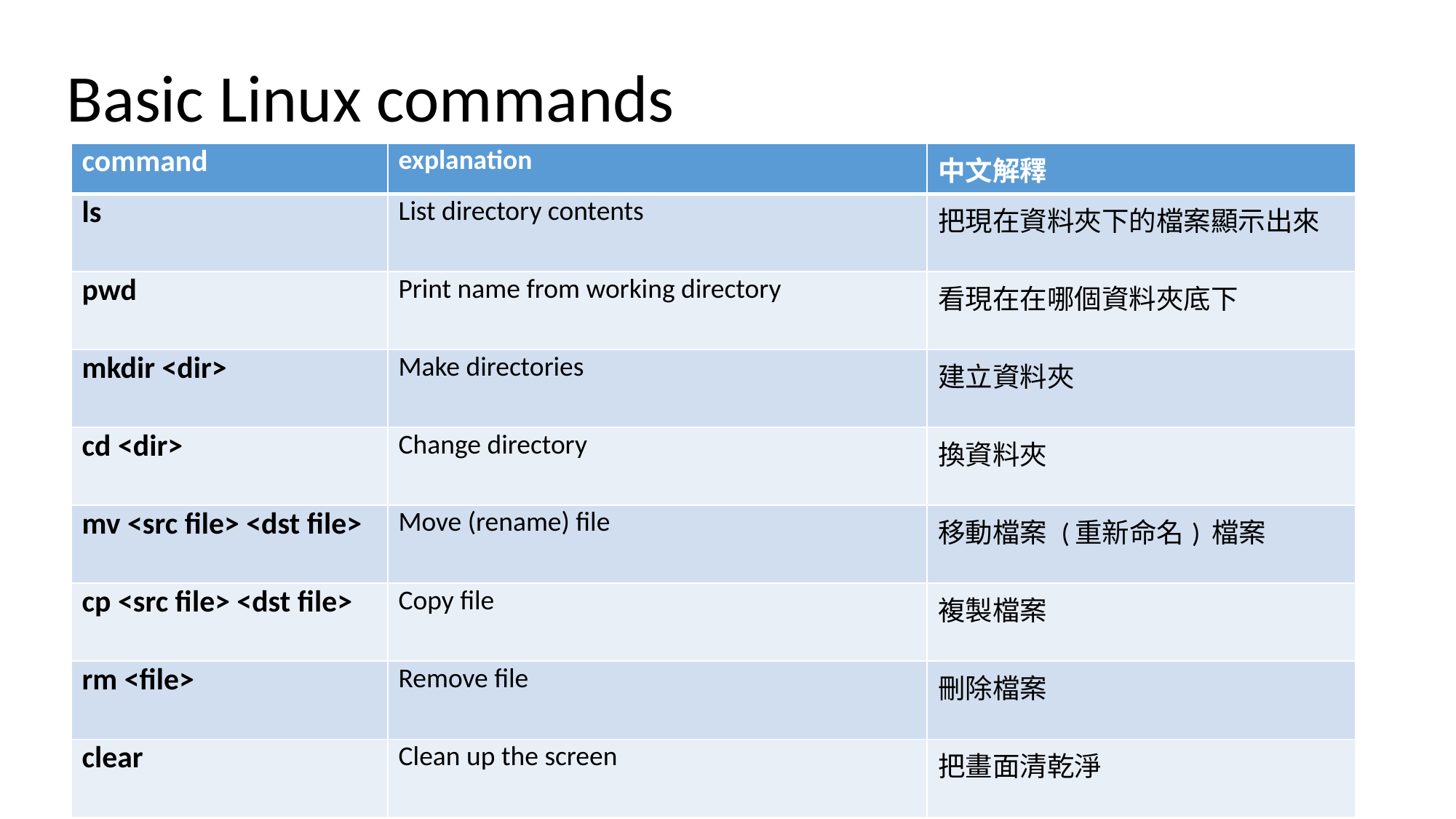

# Basic Linux commands
| command | explanation | 中文解釋 |
| --- | --- | --- |
| ls | List directory contents | 把現在資料夾下的檔案顯示出來 |
| pwd | Print name from working directory | 看現在在哪個資料夾底下 |
| mkdir <dir> | Make directories | 建立資料夾 |
| cd <dir> | Change directory | 換資料夾 |
| mv <src file> <dst file> | Move (rename) file | 移動檔案 (重新命名) 檔案 |
| cp <src file> <dst file> | Copy file | 複製檔案 |
| rm <file> | Remove file | 刪除檔案 |
| clear | Clean up the screen | 把畫面清乾淨 |